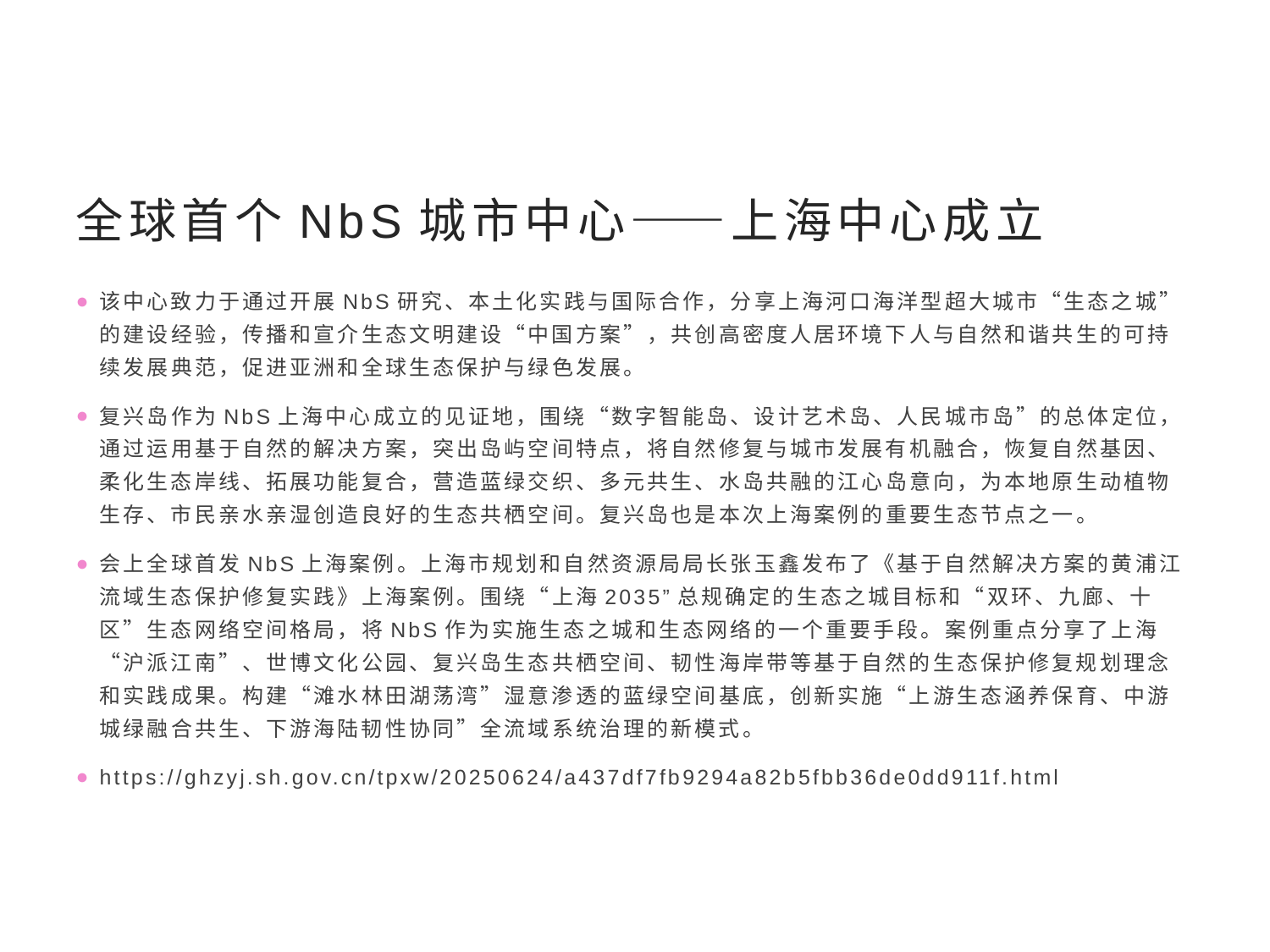

全球首个NbS城市中心——上海中心成立
该中心致力于通过开展NbS研究、本土化实践与国际合作，分享上海河口海洋型超大城市“生态之城”的建设经验，传播和宣介生态文明建设“中国方案”，共创高密度人居环境下人与自然和谐共生的可持续发展典范，促进亚洲和全球生态保护与绿色发展。
复兴岛作为NbS上海中心成立的见证地，围绕“数字智能岛、设计艺术岛、人民城市岛”的总体定位，通过运用基于自然的解决方案，突出岛屿空间特点，将自然修复与城市发展有机融合，恢复自然基因、柔化生态岸线、拓展功能复合，营造蓝绿交织、多元共生、水岛共融的江心岛意向，为本地原生动植物生存、市民亲水亲湿创造良好的生态共栖空间。复兴岛也是本次上海案例的重要生态节点之一。
会上全球首发NbS上海案例。上海市规划和自然资源局局长张玉鑫发布了《基于自然解决方案的黄浦江流域生态保护修复实践》上海案例。围绕“上海2035”总规确定的生态之城目标和“双环、九廊、十区”生态网络空间格局，将NbS作为实施生态之城和生态网络的一个重要手段。案例重点分享了上海“沪派江南”、世博文化公园、复兴岛生态共栖空间、韧性海岸带等基于自然的生态保护修复规划理念和实践成果。构建“滩水林田湖荡湾”湿意渗透的蓝绿空间基底，创新实施“上游生态涵养保育、中游城绿融合共生、下游海陆韧性协同”全流域系统治理的新模式。
https://ghzyj.sh.gov.cn/tpxw/20250624/a437df7fb9294a82b5fbb36de0dd911f.html